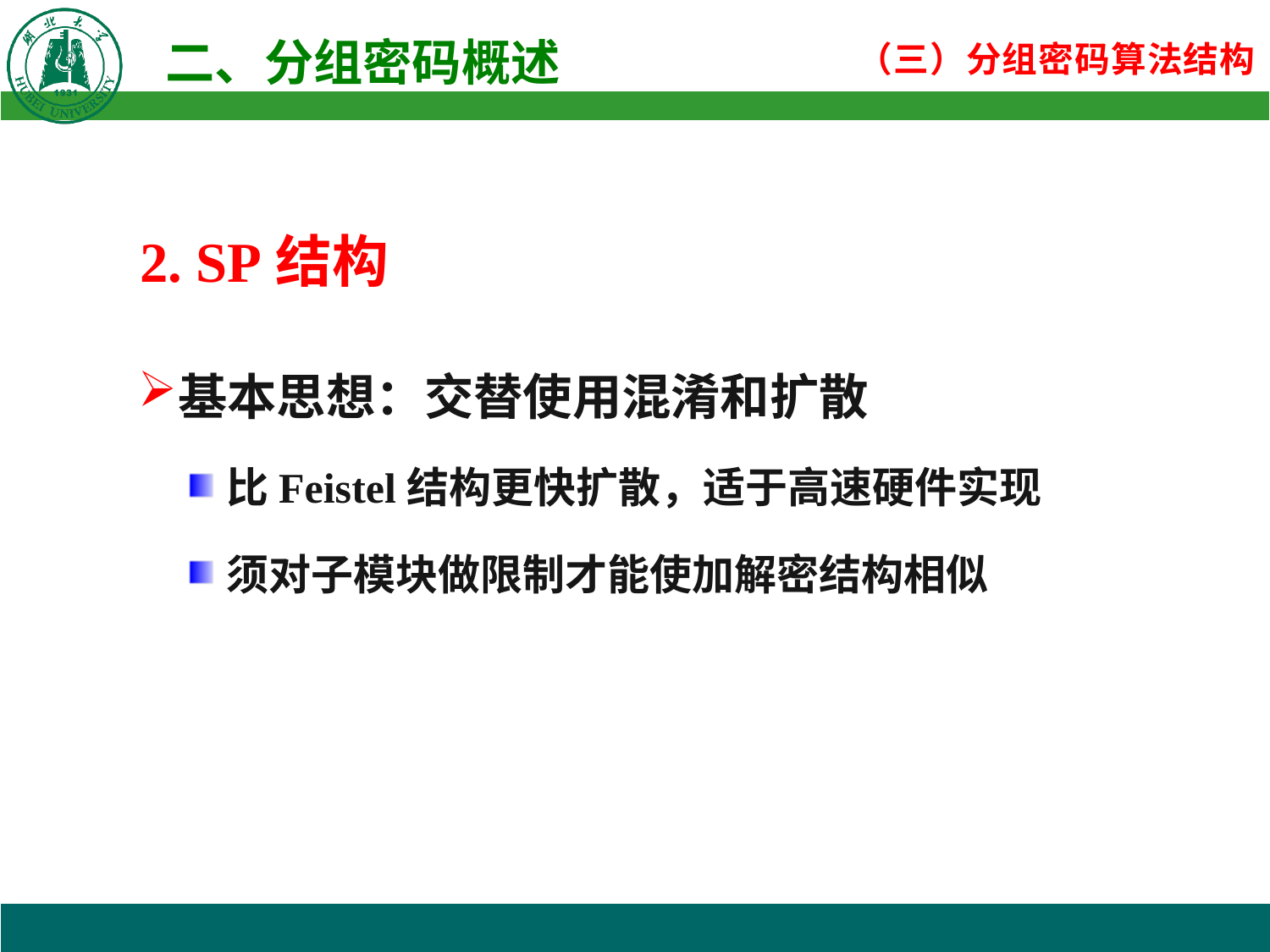

2. SP结构
基本思想：交替使用混淆和扩散
比Feistel结构更快扩散，适于高速硬件实现
须对子模块做限制才能使加解密结构相似